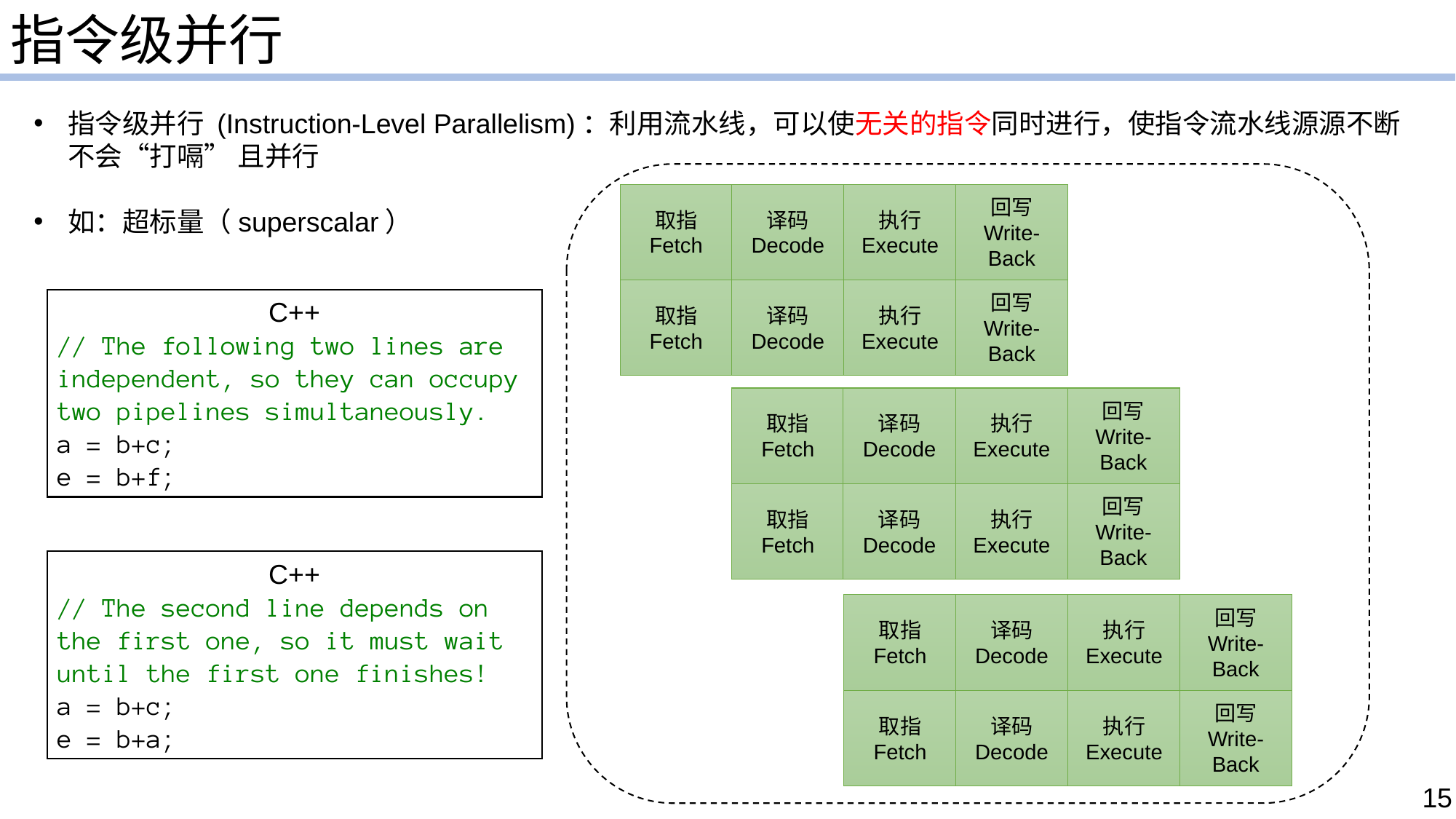

指令级并行
指令级并行 (Instruction-Level Parallelism)：利用流水线，可以使无关的指令同时进行，使指令流水线源源不断不会“打嗝” 且并行

如：超标量（superscalar）

取指
Fetch
译码
Decode
执行
Execute
回写
Write-Back
取指
Fetch
译码
Decode
执行
Execute
回写
Write-Back
取指
Fetch
译码
Decode
执行
Execute
回写
Write-Back
取指
Fetch
译码
Decode
执行
Execute
回写
Write-Back
取指
Fetch
译码
Decode
执行
Execute
回写
Write-Back
取指
Fetch
译码
Decode
执行
Execute
回写
Write-Back
C++
// The following two lines are independent, so they can occupy two pipelines simultaneously.
a = b+c;
e = b+f;
C++
// The second line depends on the first one, so it must wait until the first one finishes!
a = b+c;
e = b+a;
15